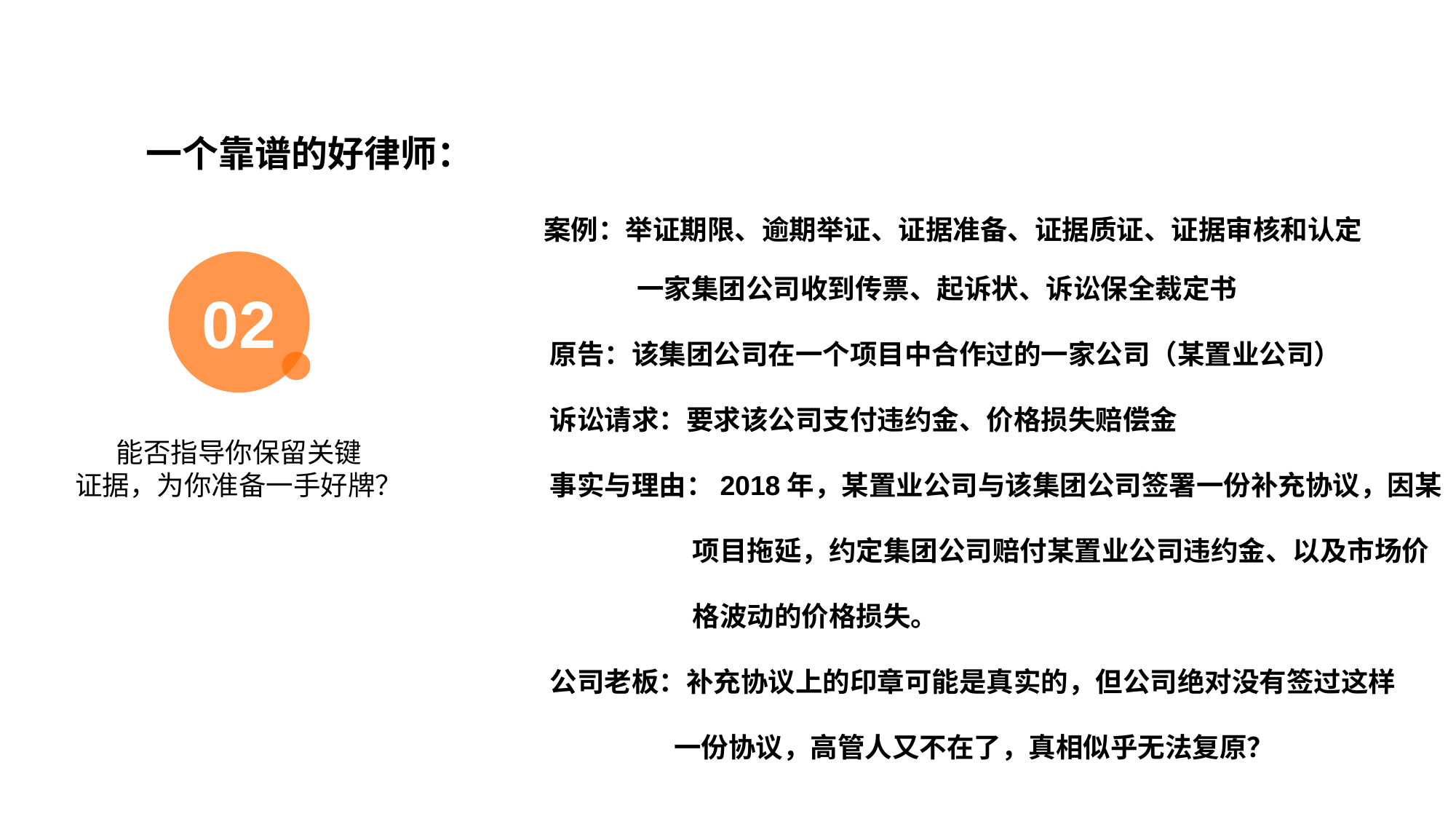

目录展示如果想增加/去除观点数量，复制增加/去除，间距均分
一个靠谱的好律师：
案例：举证期限、逾期举证、证据准备、证据质证、证据审核和认定

             一家集团公司收到传票、起诉状、诉讼保全裁定书

原告：该集团公司在一个项目中合作过的一家公司（某置业公司）

诉讼请求：要求该公司支付违约金、价格损失赔偿金

事实与理由：2018年，某置业公司与该集团公司签署一份补充协议，因某

                      项目拖延，约定集团公司赔付某置业公司违约金、以及市场价

                      格波动的价格损失。

公司老板：补充协议上的印章可能是真实的，但公司绝对没有签过这样

                   一份协议，高管人又不在了，真相似乎无法复原？

02

能否指导你保留关键
证据，为你准备一手好牌？